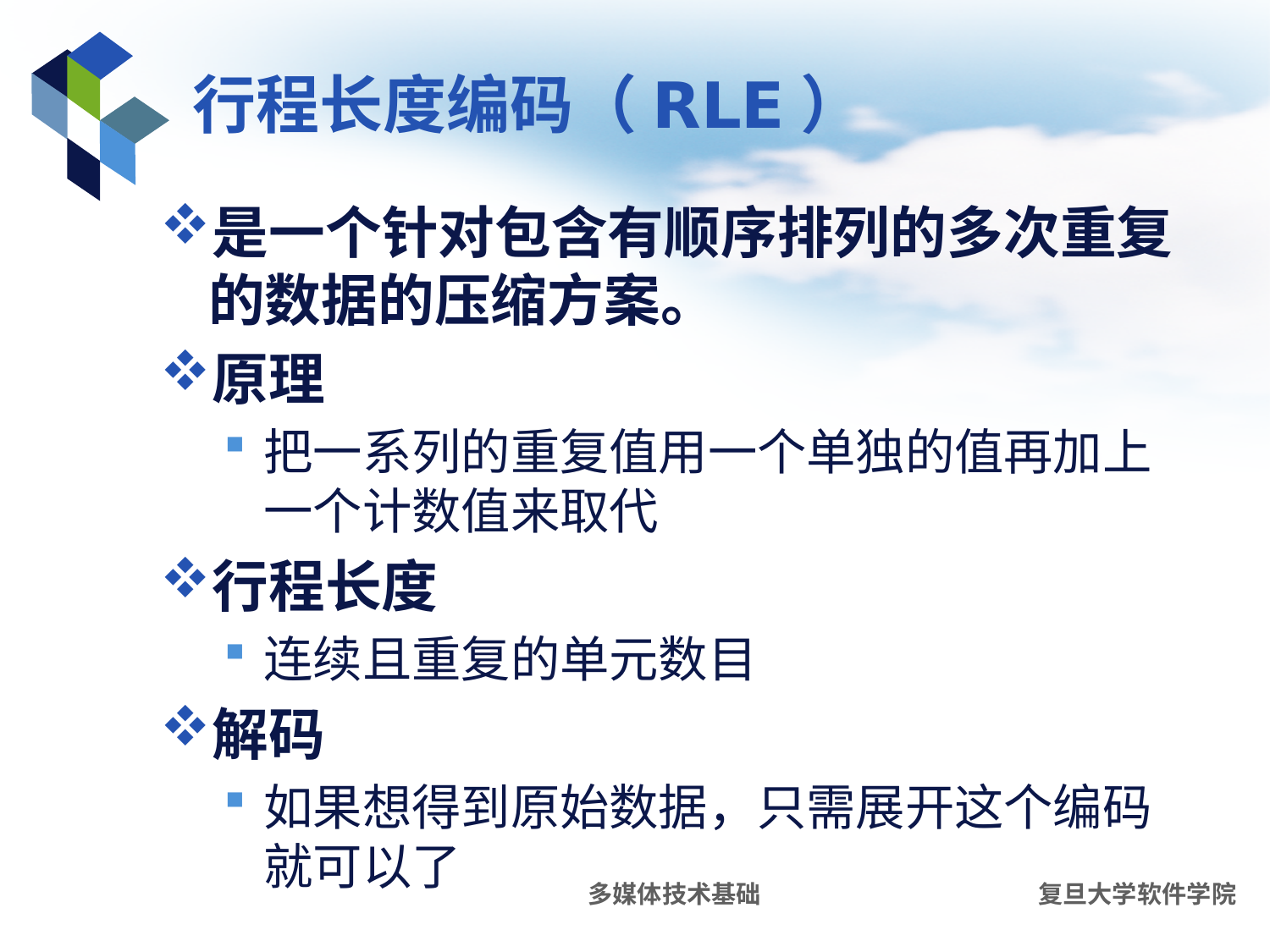

# 行程长度编码（RLE）
是一个针对包含有顺序排列的多次重复的数据的压缩方案。
原理
把一系列的重复值用一个单独的值再加上一个计数值来取代
行程长度
连续且重复的单元数目
解码
如果想得到原始数据，只需展开这个编码就可以了

多媒体技术基础